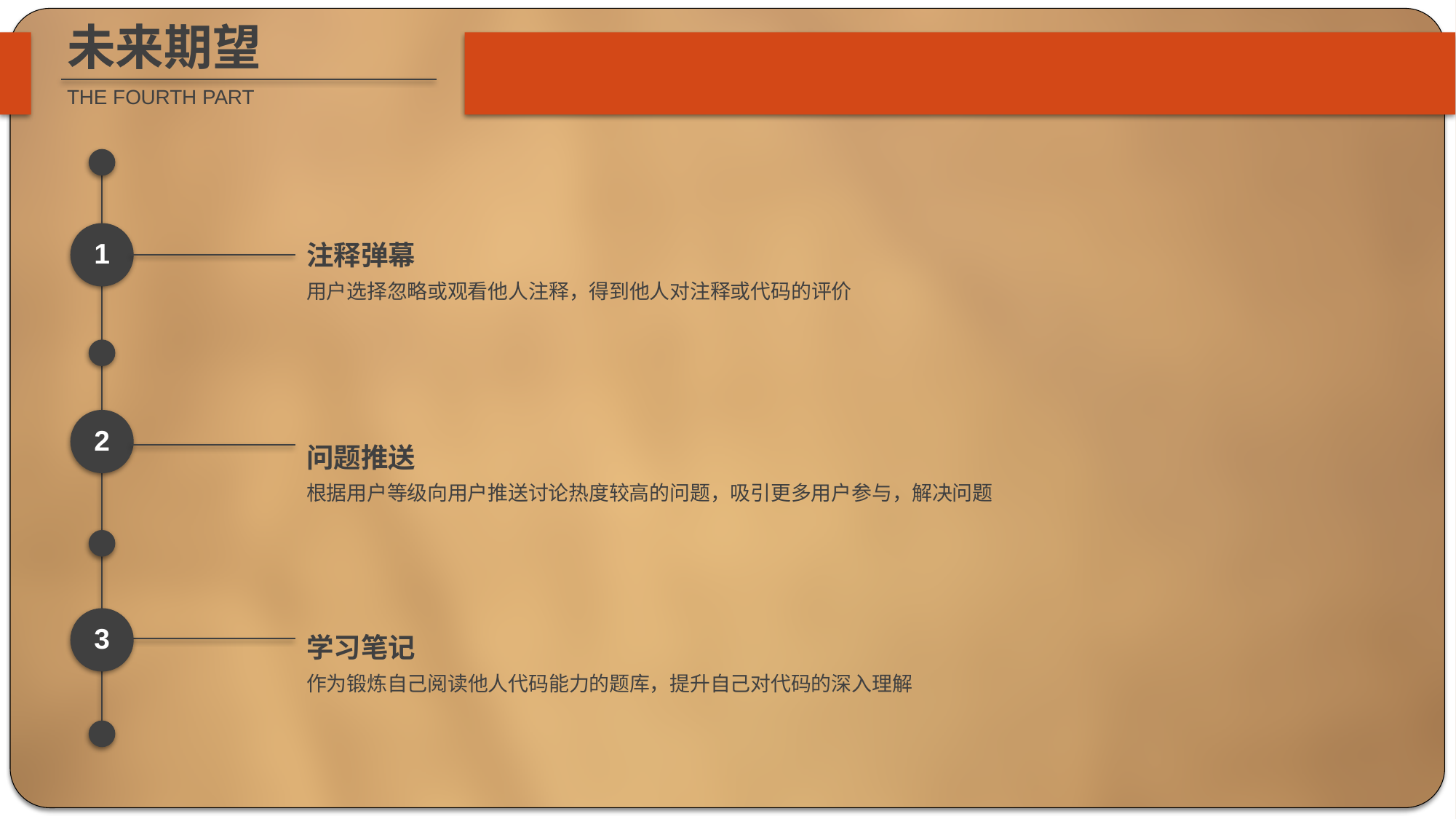

未来期望
THE FOURTH PART

注释弹幕
用户选择忽略或观看他人注释，得到他人对注释或代码的评价
1

2
问题推送
根据用户等级向用户推送讨论热度较高的问题，吸引更多用户参与，解决问题

3
学习笔记
作为锻炼自己阅读他人代码能力的题库，提升自己对代码的深入理解